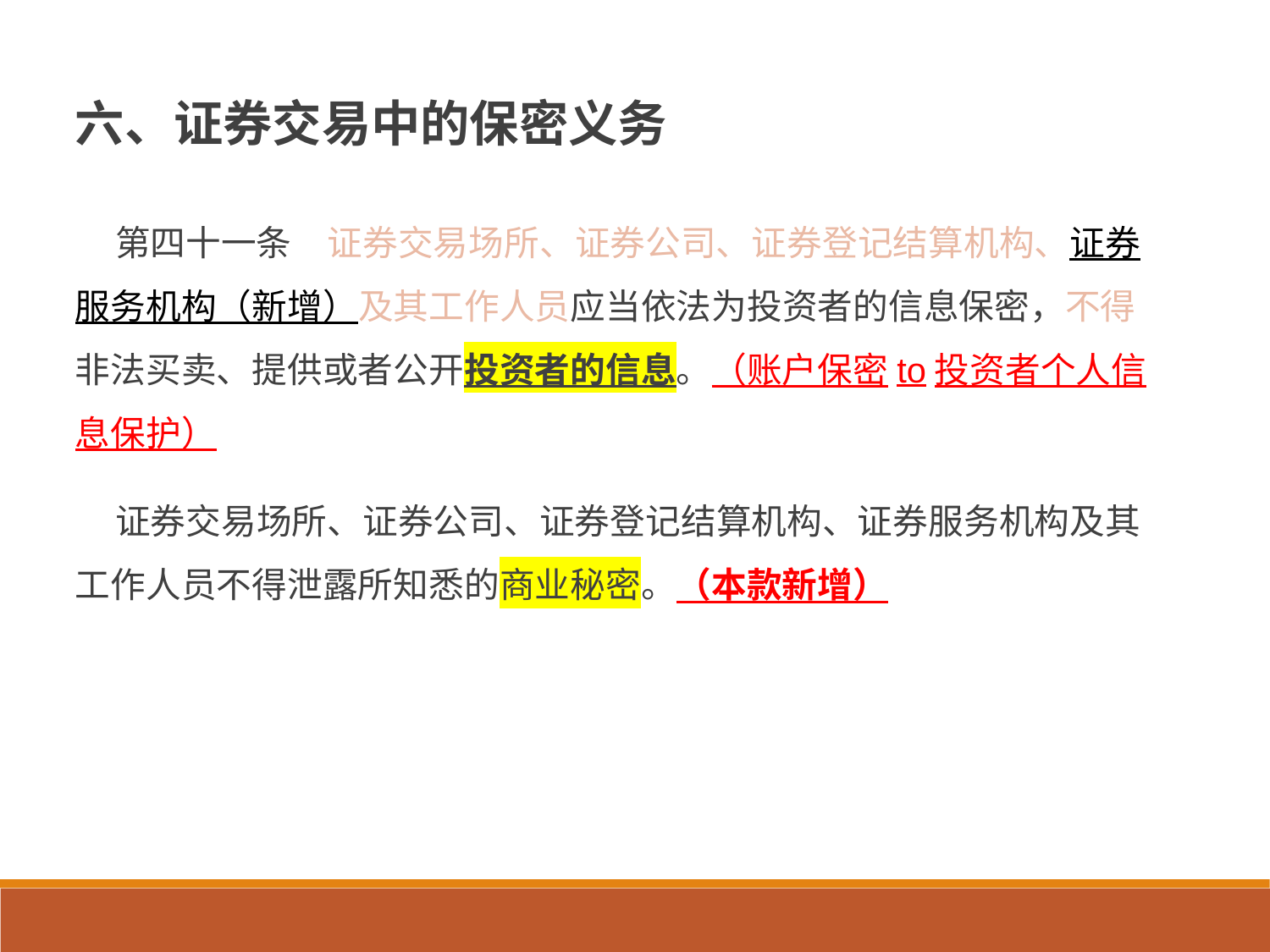

# 六、证券交易中的保密义务
    第四十一条　证券交易场所、证券公司、证券登记结算机构、证券服务机构（新增）及其工作人员应当依法为投资者的信息保密，不得非法买卖、提供或者公开投资者的信息。（账户保密to投资者个人信息保护）
    证券交易场所、证券公司、证券登记结算机构、证券服务机构及其工作人员不得泄露所知悉的商业秘密。（本款新增）